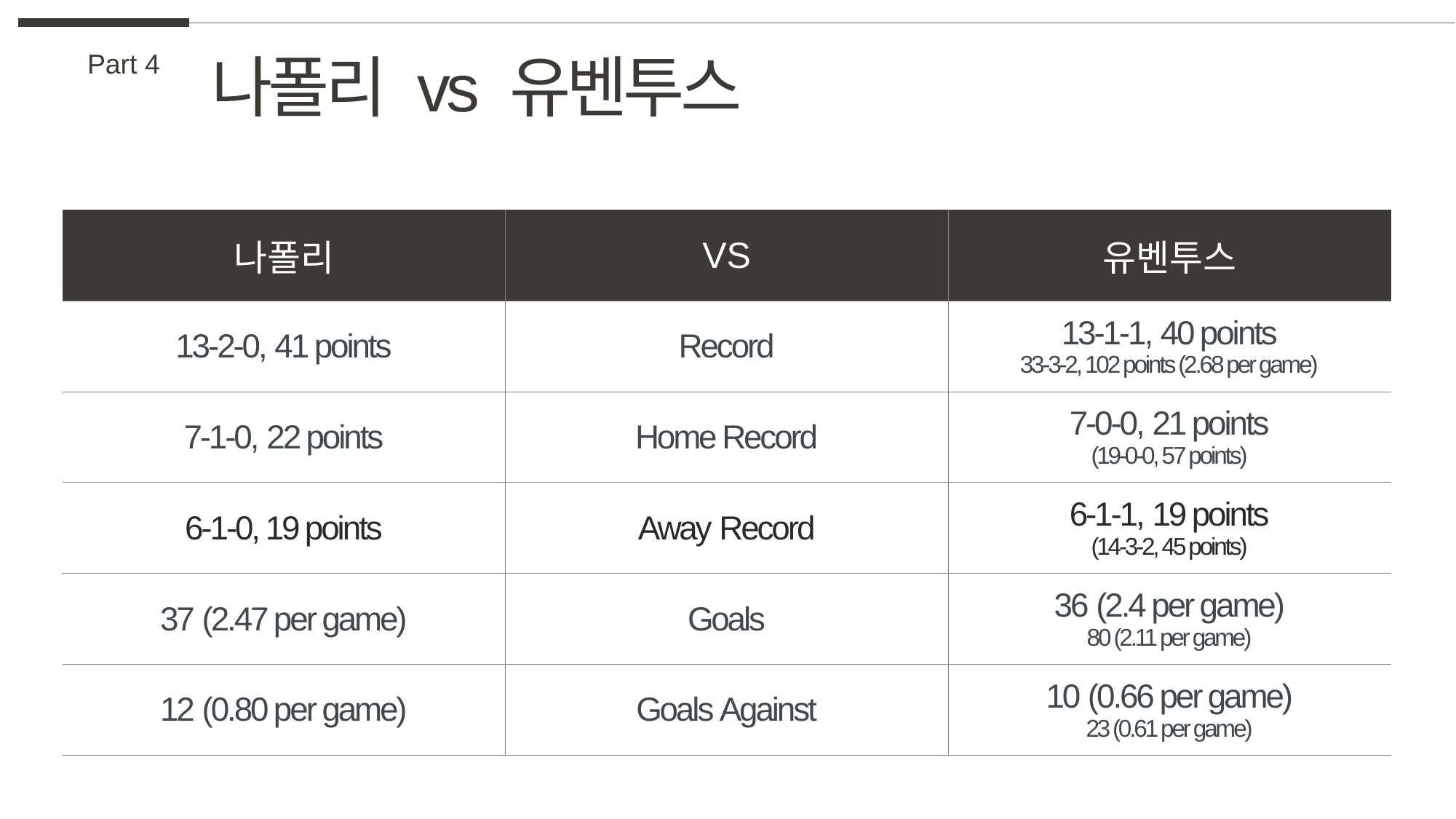

나폴리 vs 유벤투스
Part 4
| 나폴리 | VS | 유벤투스 |
| --- | --- | --- |
| 13-2-0, 41 points | Record | 13-1-1, 40 points 33-3-2, 102 points (2.68 per game) |
| 7-1-0, 22 points | Home Record | 7-0-0, 21 points (19-0-0, 57 points) |
| 6-1-0, 19 points | Away Record | 6-1-1, 19 points (14-3-2, 45 points) |
| 37 (2.47 per game) | Goals | 36 (2.4 per game) 80 (2.11 per game) |
| 12 (0.80 per game) | Goals Against | 10 (0.66 per game) 23 (0.61 per game) |